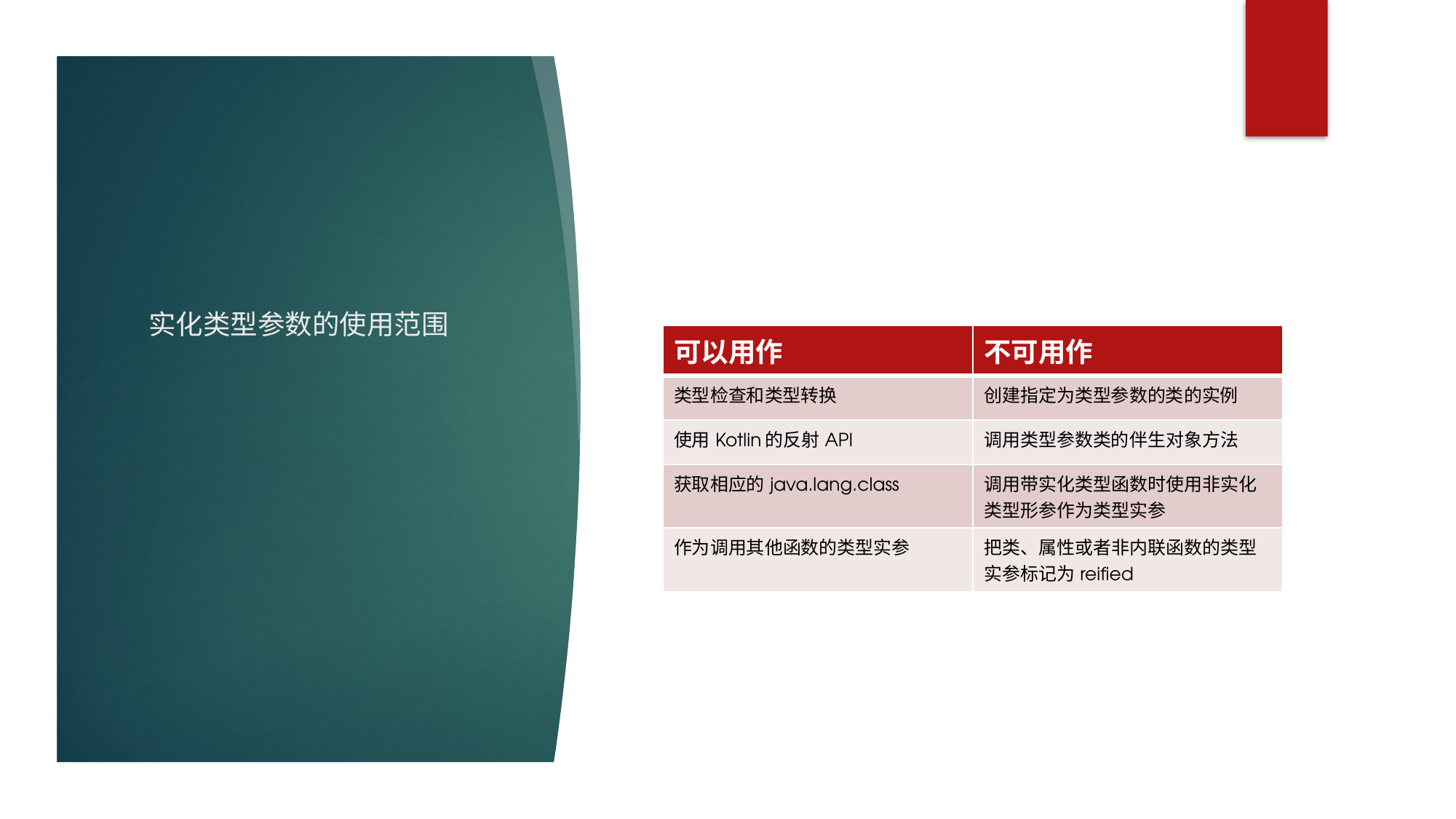

# 实化类型参数的使用范围
| 可以用作 | 不可用作 |
| --- | --- |
| 类型检查和类型转换 | 创建指定为类型参数的类的实例 |
| 使用Kotlin的反射API | 调用类型参数类的伴生对象方法 |
| 获取相应的java.lang.class | 调用带实化类型函数时使用非实化类型形参作为类型实参 |
| 作为调用其他函数的类型实参 | 把类、属性或者非内联函数的类型实参标记为reified |